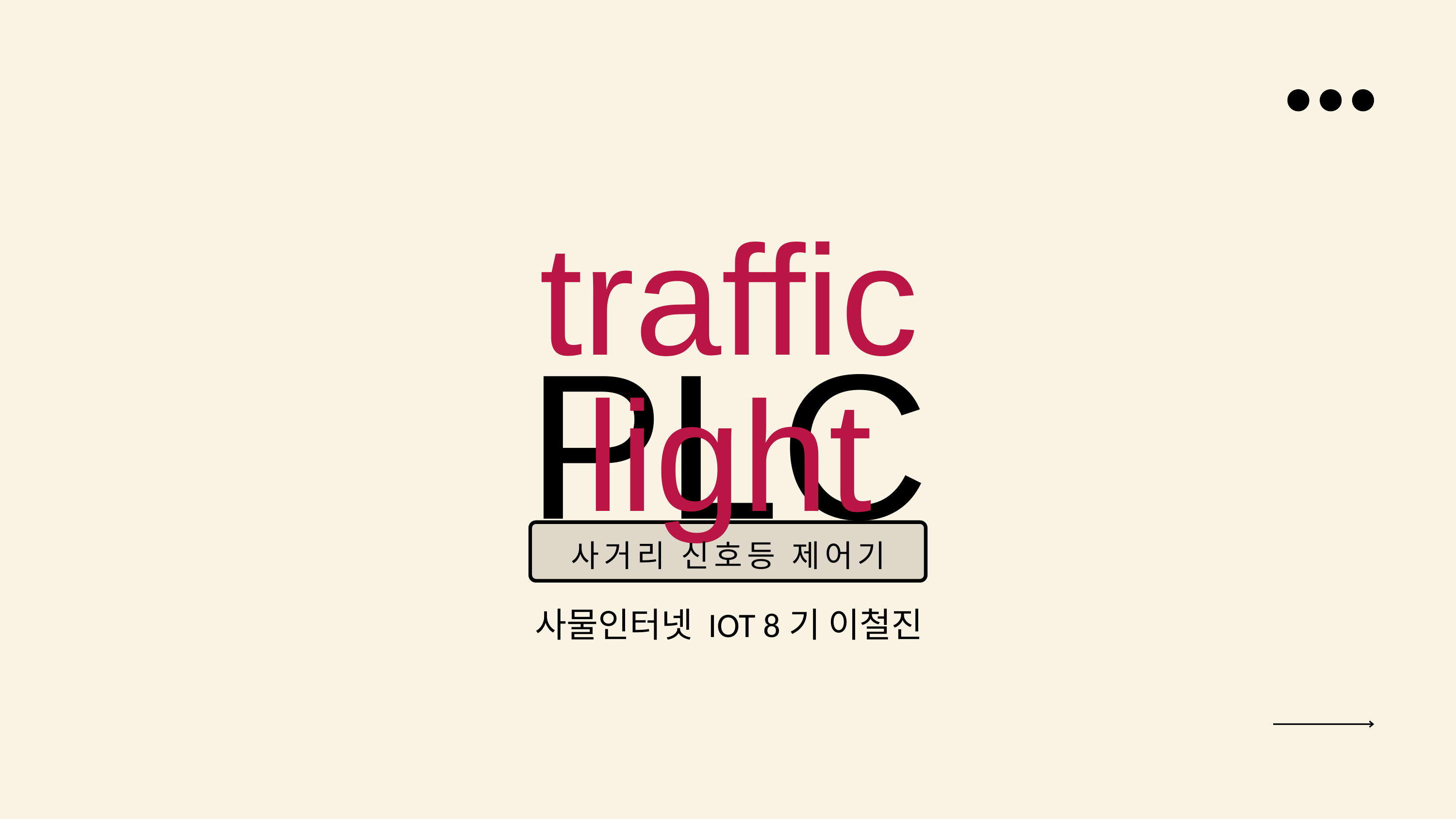

traffic light
PLC

사거리 신호등 제어기
사물인터넷 IOT 8기 이철진